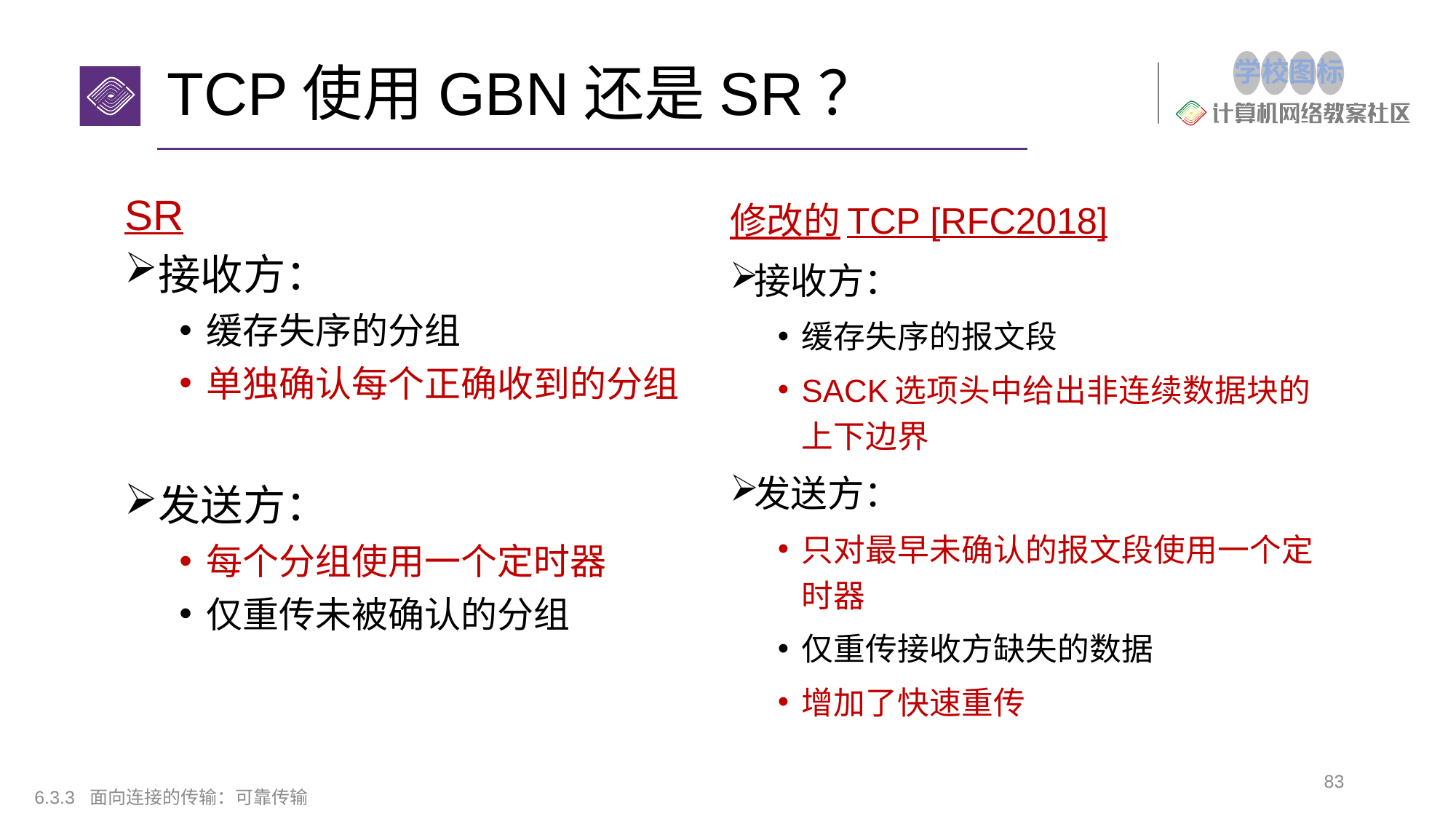

# TCP使用GBN还是SR？
SR
接收方：
缓存失序的分组
单独确认每个正确收到的分组

发送方：
每个分组使用一个定时器
仅重传未被确认的分组

修改的TCP [RFC2018]
接收方：
缓存失序的报文段
SACK选项头中给出非连续数据块的上下边界
发送方：
只对最早未确认的报文段使用一个定时器
仅重传接收方缺失的数据
增加了快速重传

83
6.3.3  面向连接的传输：可靠传输